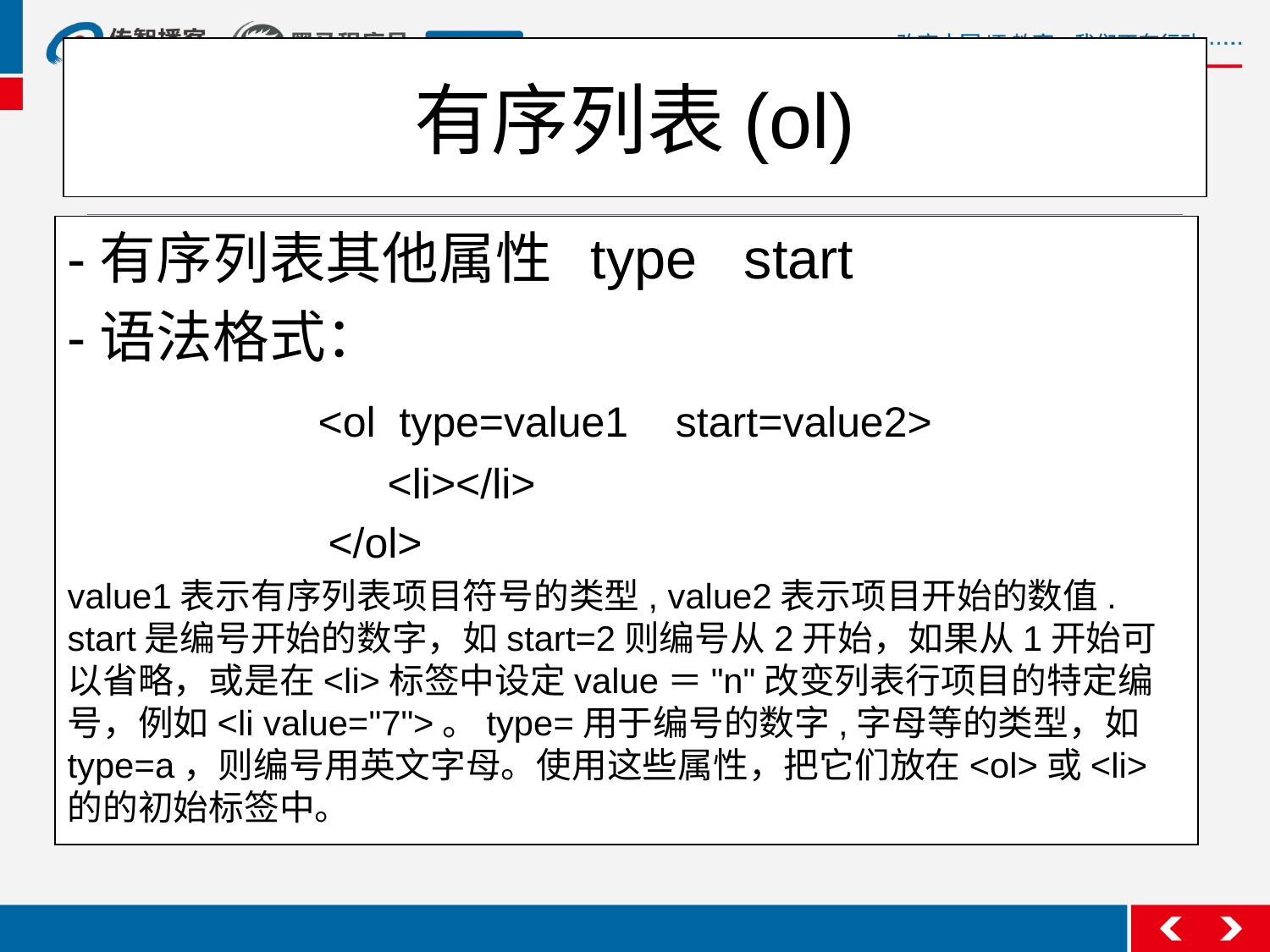

# 有序列表(ol)
-有序列表其他属性  type   start
-语法格式：
                <ol  type=value1    start=value2>
                           <li></li>
                      </ol>
value1表示有序列表项目符号的类型, value2表示项目开始的数值. start是编号开始的数字，如start=2则编号从2开始，如果从1开始可以省略，或是在<li>标签中设定value＝"n"改变列表行项目的特定编号，例如<li value="7">。type=用于编号的数字,字母等的类型，如type=a，则编号用英文字母。使用这些属性，把它们放在<ol>或<li>的的初始标签中。